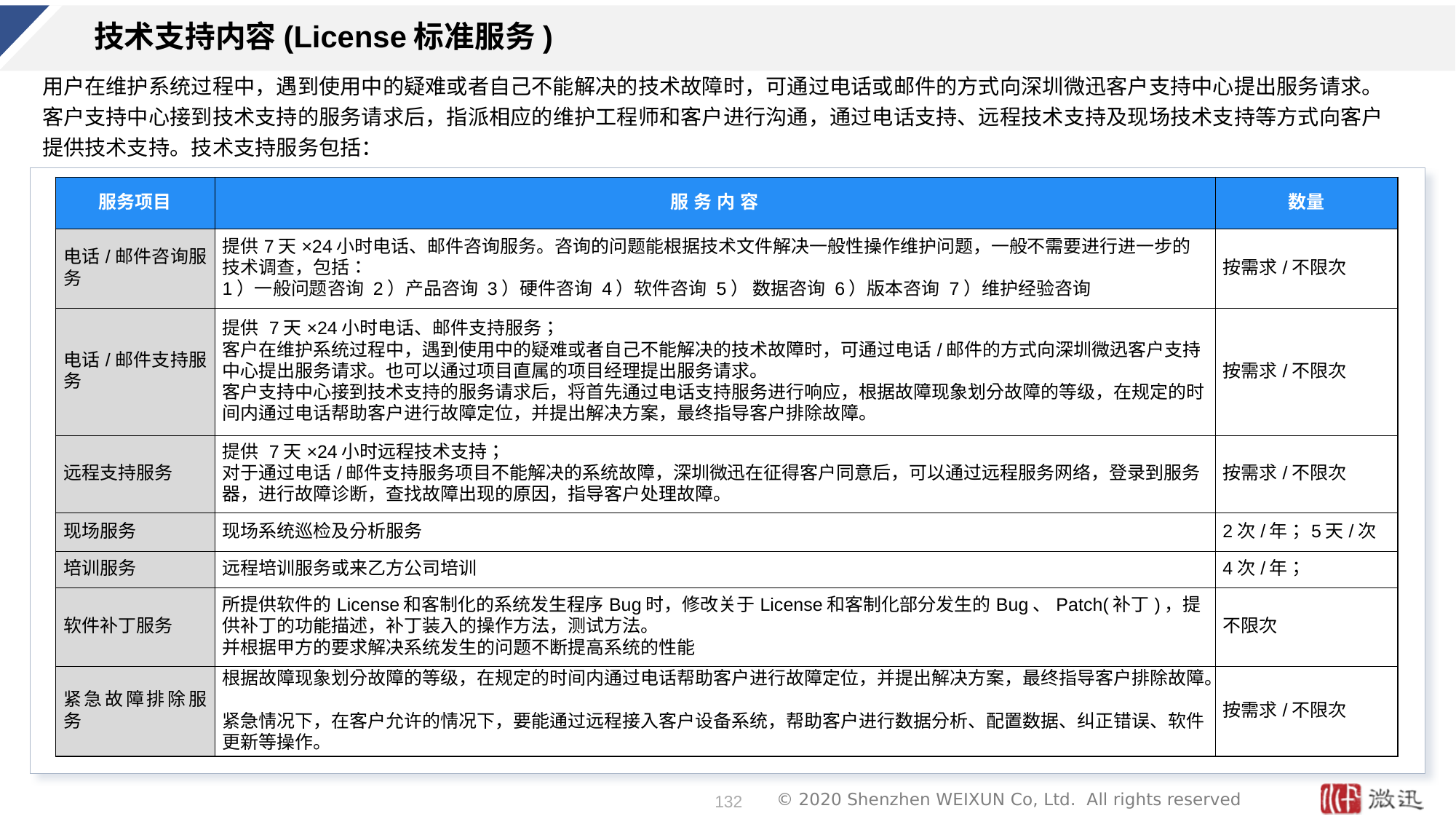

# 技术支持内容(License标准服务)
用户在维护系统过程中，遇到使用中的疑难或者自己不能解决的技术故障时，可通过电话或邮件的方式向深圳微迅客户支持中心提出服务请求。客户支持中心接到技术支持的服务请求后，指派相应的维护工程师和客户进行沟通，通过电话支持、远程技术支持及现场技术支持等方式向客户提供技术支持。技术支持服务包括：

| 服务项目 | 服 务 内 容 | 数量 |
| --- | --- | --- |
| 电话/邮件咨询服务 | 提供7天×24小时电话、邮件咨询服务。咨询的问题能根据技术文件解决一般性操作维护问题，一般不需要进行进一步的技术调查，包括： 1）一般问题咨询 2）产品咨询 3）硬件咨询 4）软件咨询 5） 数据咨询 6）版本咨询 7）维护经验咨询 | 按需求/不限次 |
| 电话/邮件支持服务 | 提供 7天×24小时电话、邮件支持服务； 客户在维护系统过程中，遇到使用中的疑难或者自己不能解决的技术故障时，可通过电话/邮件的方式向深圳微迅客户支持中心提出服务请求。也可以通过项目直属的项目经理提出服务请求。 客户支持中心接到技术支持的服务请求后，将首先通过电话支持服务进行响应，根据故障现象划分故障的等级，在规定的时间内通过电话帮助客户进行故障定位，并提出解决方案，最终指导客户排除故障。 | 按需求/不限次 |
| 远程支持服务 | 提供 7天×24小时远程技术支持； 对于通过电话/邮件支持服务项目不能解决的系统故障，深圳微迅在征得客户同意后，可以通过远程服务网络，登录到服务器，进行故障诊断，查找故障出现的原因，指导客户处理故障。 | 按需求/不限次 |
| 现场服务 | 现场系统巡检及分析服务 | 2次/年；5天/次 |
| 培训服务 | 远程培训服务或来乙方公司培训 | 4次/年； |
| 软件补丁服务 | 所提供软件的License和客制化的系统发生程序Bug时，修改关于License和客制化部分发生的Bug、Patch(补丁)，提供补丁的功能描述，补丁装入的操作方法，测试方法。 并根据甲方的要求解决系统发生的问题不断提高系统的性能 | 不限次 |
| 紧急故障排除服务 | 根据故障现象划分故障的等级，在规定的时间内通过电话帮助客户进行故障定位，并提出解决方案，最终指导客户排除故障。 紧急情况下，在客户允许的情况下，要能通过远程接入客户设备系统，帮助客户进行数据分析、配置数据、纠正错误、软件更新等操作。 | 按需求/不限次 |
132